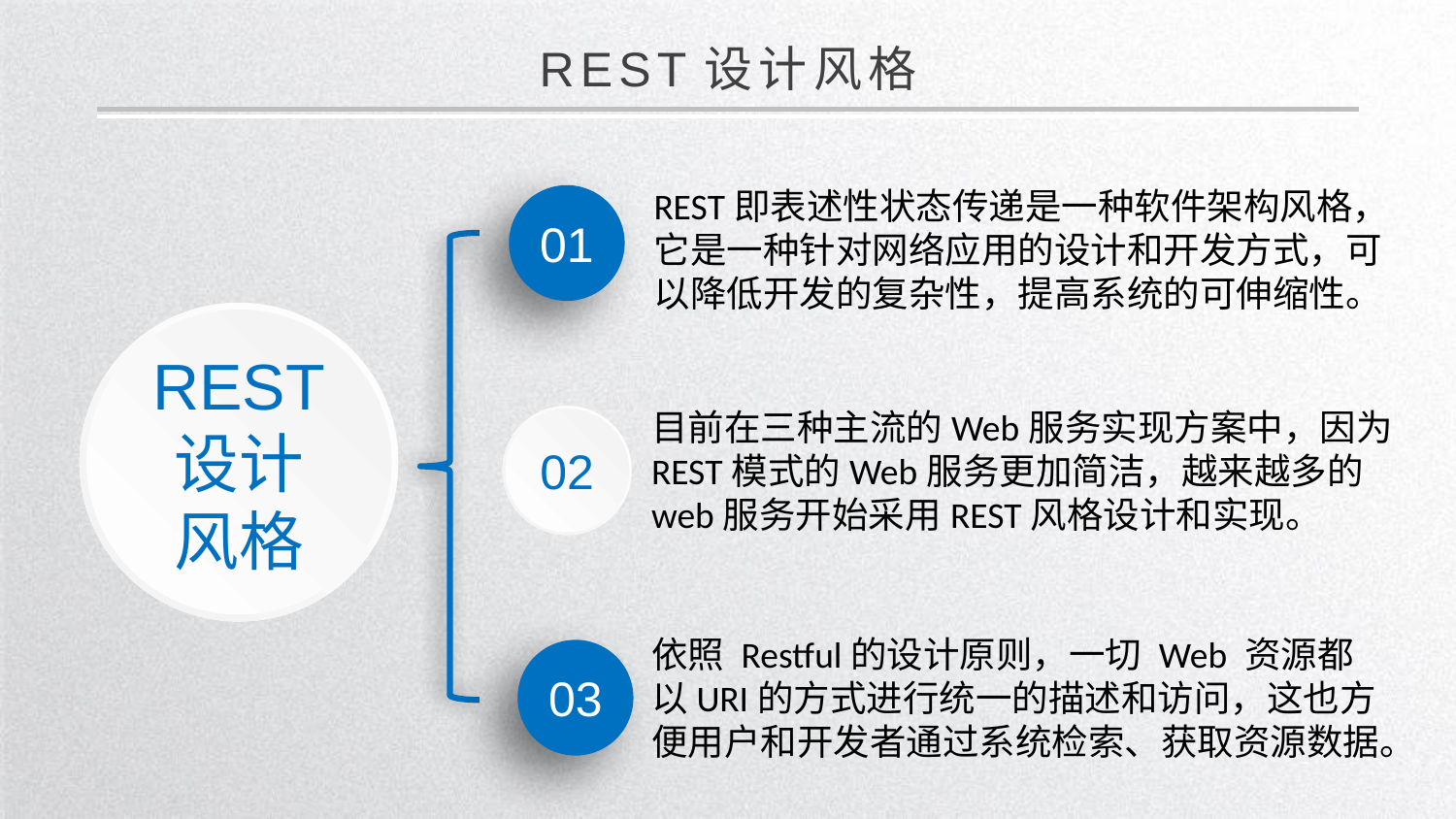

REST设计风格
REST即表述性状态传递是一种软件架构风格，它是一种针对网络应用的设计和开发方式，可以降低开发的复杂性，提高系统的可伸缩性。

01

REST
设计风格
目前在三种主流的Web服务实现方案中，因为REST模式的Web服务更加简洁，越来越多的web服务开始采用REST风格设计和实现。

02
依照 Restful的设计原则，一切 Web 资源都以URI的方式进行统一的描述和访问，这也方便用户和开发者通过系统检索、获取资源数据。

03